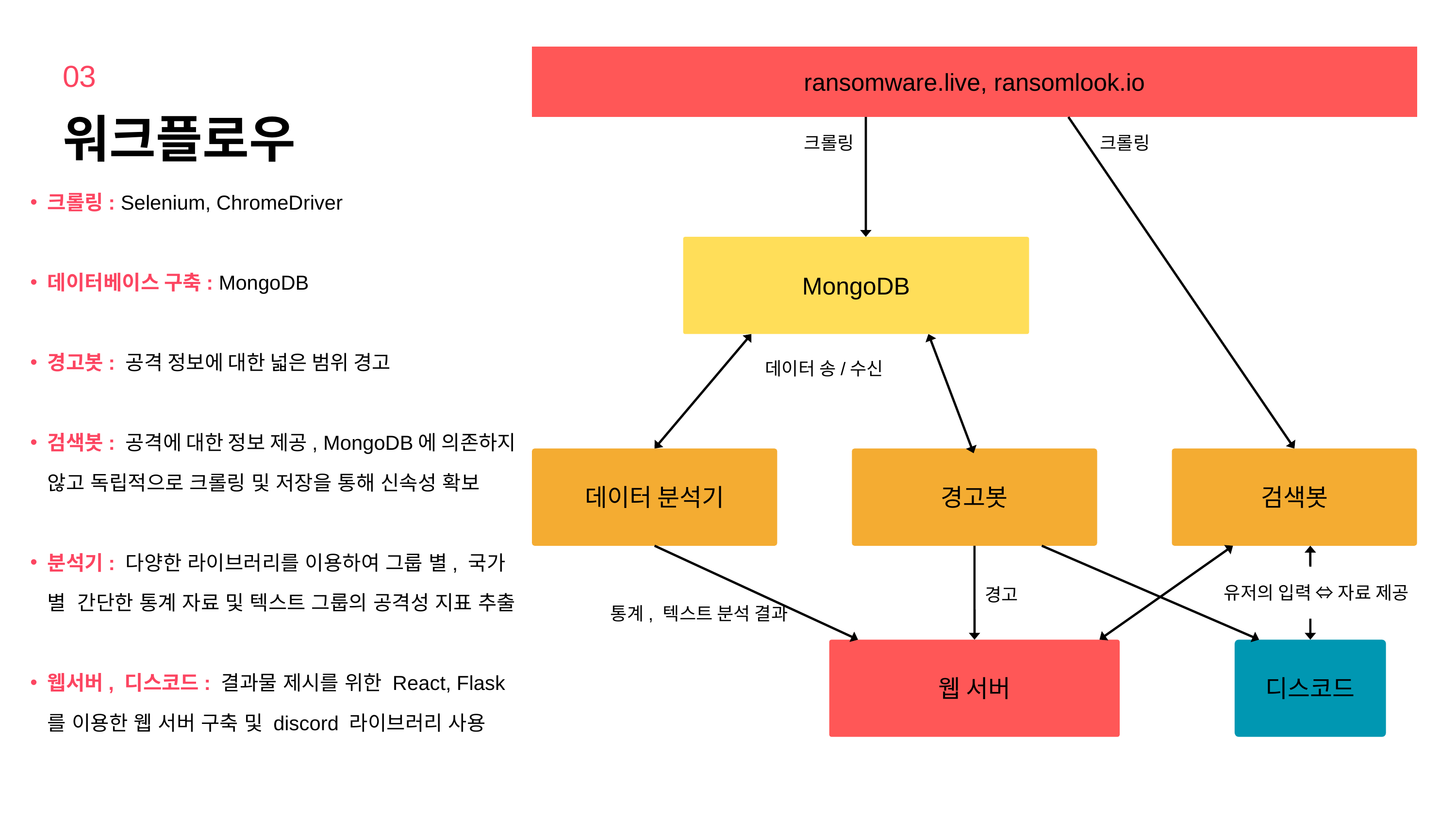

ransomware.live, ransomlook.io
03
워크플로우

크롤링

크롤링

크롤링: Selenium, ChromeDriver

데이터베이스 구축: MongoDB

경고봇: 공격 정보에 대한 넓은 범위 경고

검색봇: 공격에 대한 정보 제공, MongoDB에 의존하지 않고 독립적으로 크롤링 및 저장을 통해 신속성 확보

분석기: 다양한 라이브러리를 이용하여 그룹 별, 국가 별  간단한 통계 자료 및 텍스트 그룹의 공격성 지표 추출

웹서버, 디스코드: 결과물 제시를 위한 React, Flask를 이용한 웹 서버 구축 및 discord 라이브러리 사용

MongoDB

데이터 송/수신

데이터 분석기

경고봇

검색봇

유저의 입력 ⇔ 자료 제공

경고

통계, 텍스트 분석 결과

웹 서버

디스코드